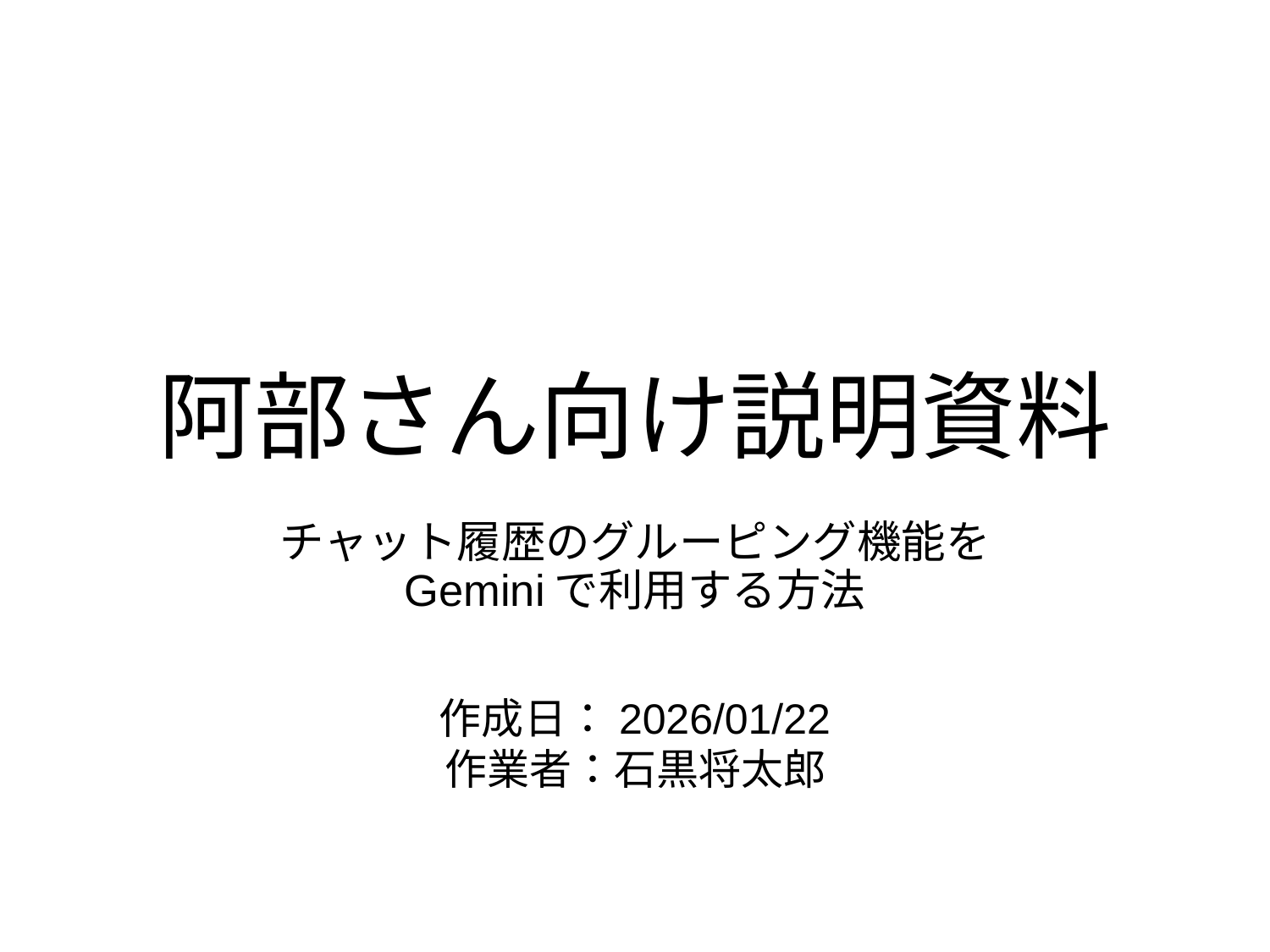

# 阿部さん向け説明資料 チャット履歴のグルーピング機能を Geminiで利用する方法

作成日：2026/01/22
作業者：石黒将太郎